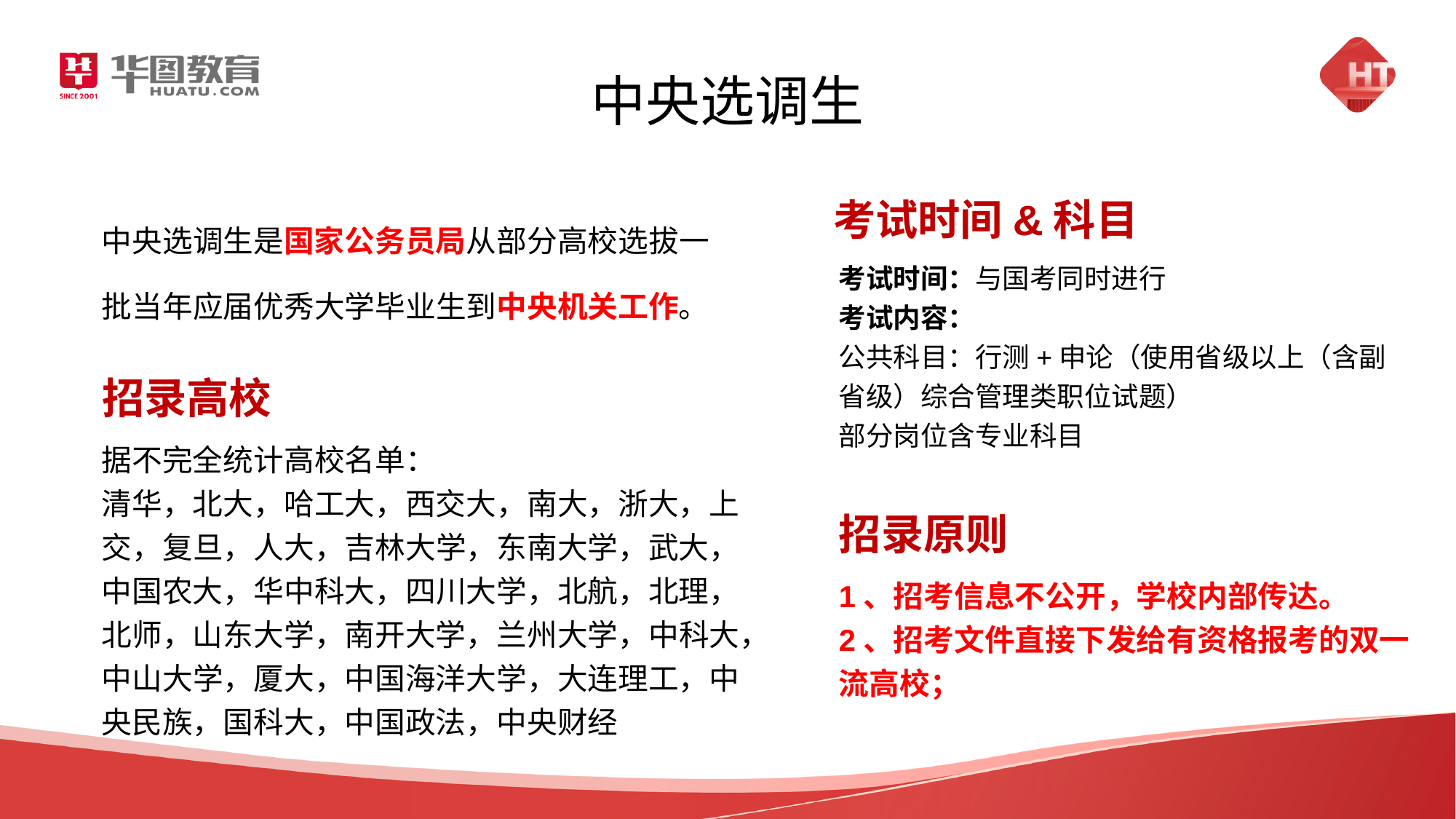

# 中央选调生
中央选调生是国家公务员局从部分高校选拔一批当年应届优秀大学毕业生到中央机关工作。
考试时间&科目
考试时间：与国考同时进行
考试内容：
公共科目：行测+申论（使用省级以上（含副省级）综合管理类职位试题）
部分岗位含专业科目
招录高校
据不完全统计高校名单：
清华，北大，哈工大，西交大，南大，浙大，上交，复旦，人大，吉林大学，东南大学，武大，中国农大，华中科大，四川大学，北航，北理，北师，山东大学，南开大学，兰州大学，中科大，中山大学，厦大，中国海洋大学，大连理工，中央民族，国科大，中国政法，中央财经
招录原则
1、招考信息不公开，学校内部传达。
2、招考文件直接下发给有资格报考的双一流高校；